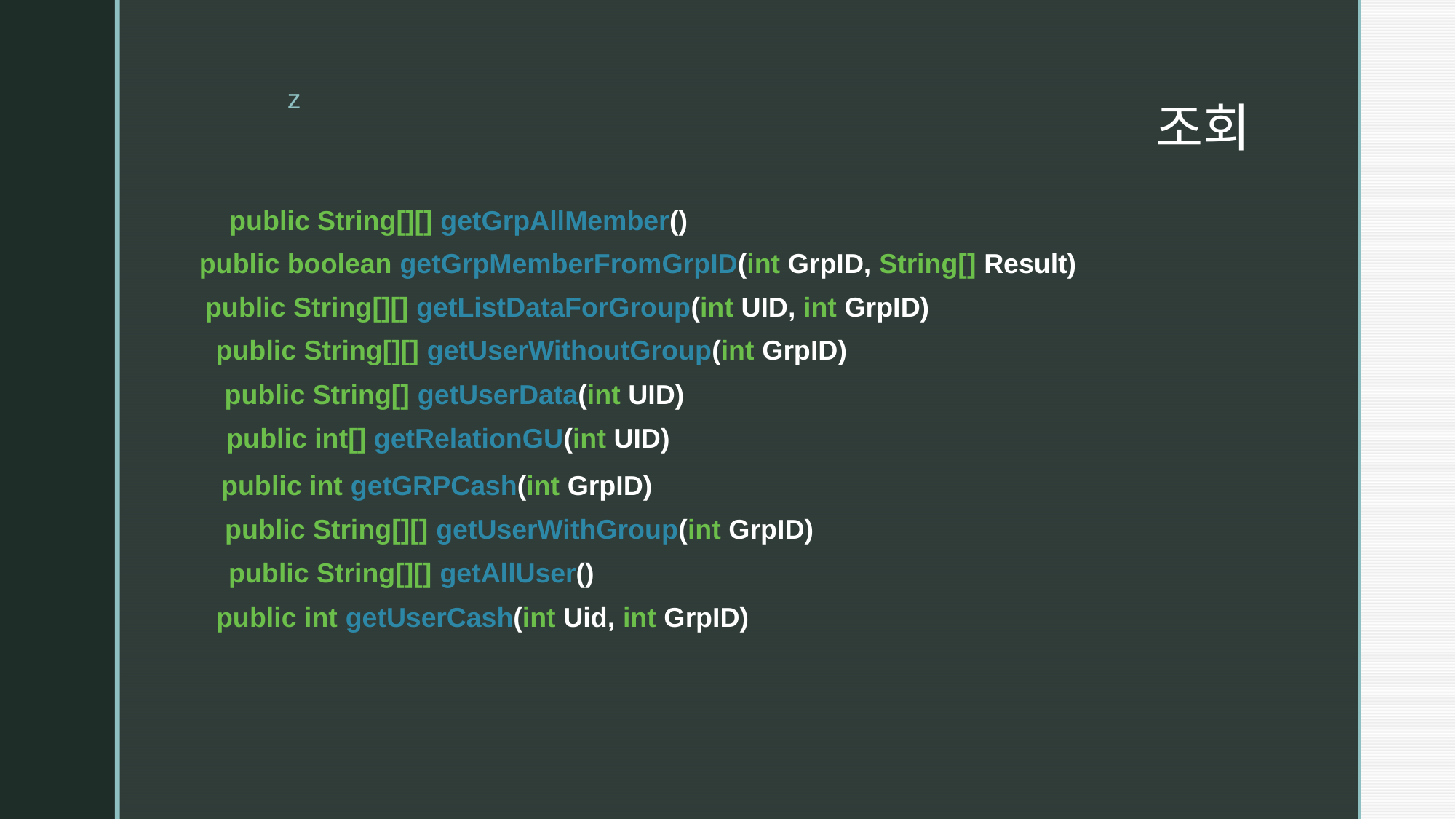

# 조회
public String[][] getGrpAllMember()
public boolean getGrpMemberFromGrpID(int GrpID, String[] Result)
public String[][] getListDataForGroup(int UID, int GrpID)
public String[][] getUserWithoutGroup(int GrpID)
public String[] getUserData(int UID)
public int[] getRelationGU(int UID)
public int getGRPCash(int GrpID)
public String[][] getUserWithGroup(int GrpID)
public String[][] getAllUser()
public int getUserCash(int Uid, int GrpID)